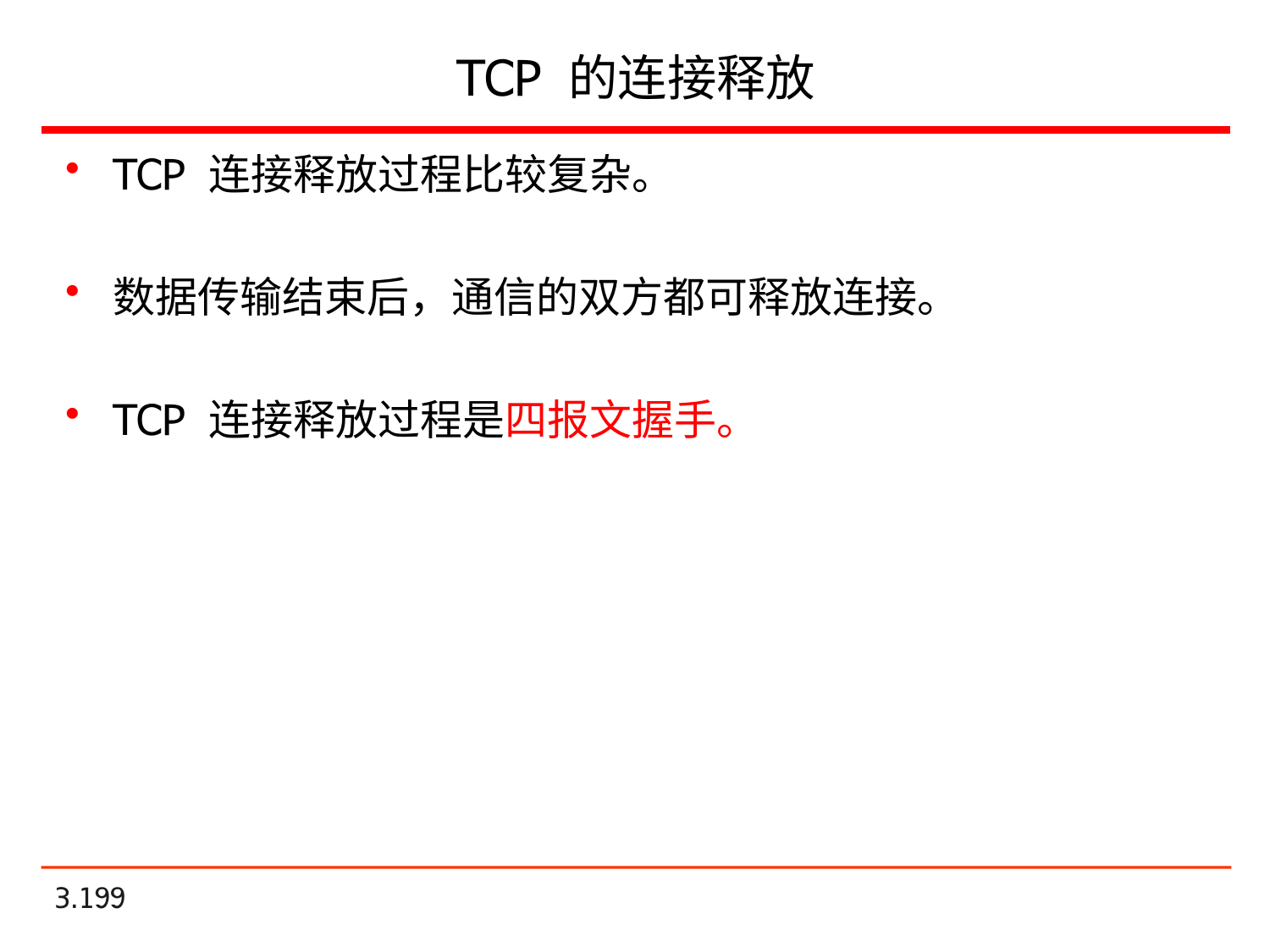

# TCP 的连接释放
TCP 连接释放过程比较复杂。

数据传输结束后，通信的双方都可释放连接。

TCP 连接释放过程是四报文握手。